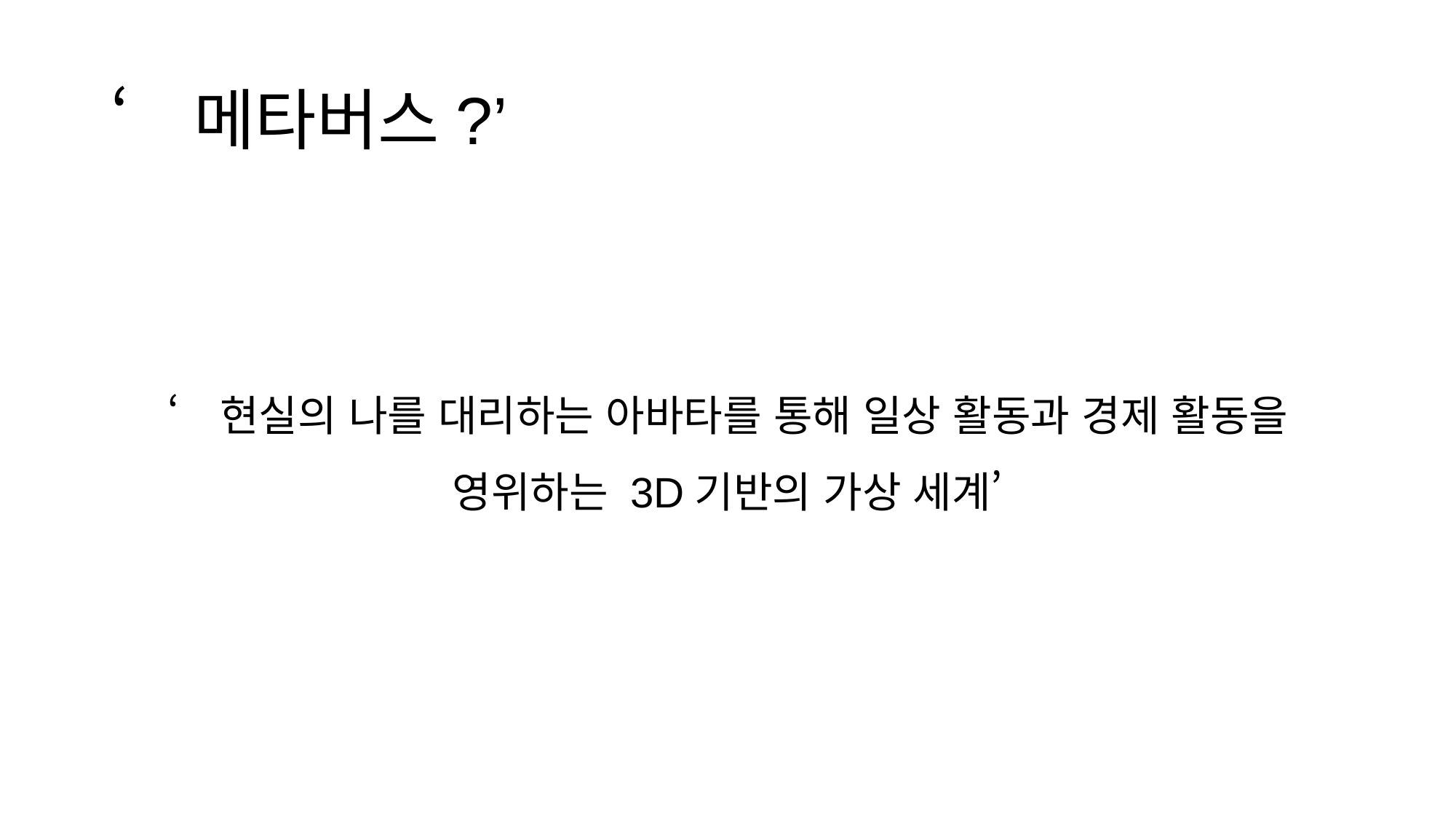

# ‘메타버스?’
‘현실의 나를 대리하는 아바타를 통해 일상 활동과 경제 활동을 영위하는 3D기반의 가상 세계’